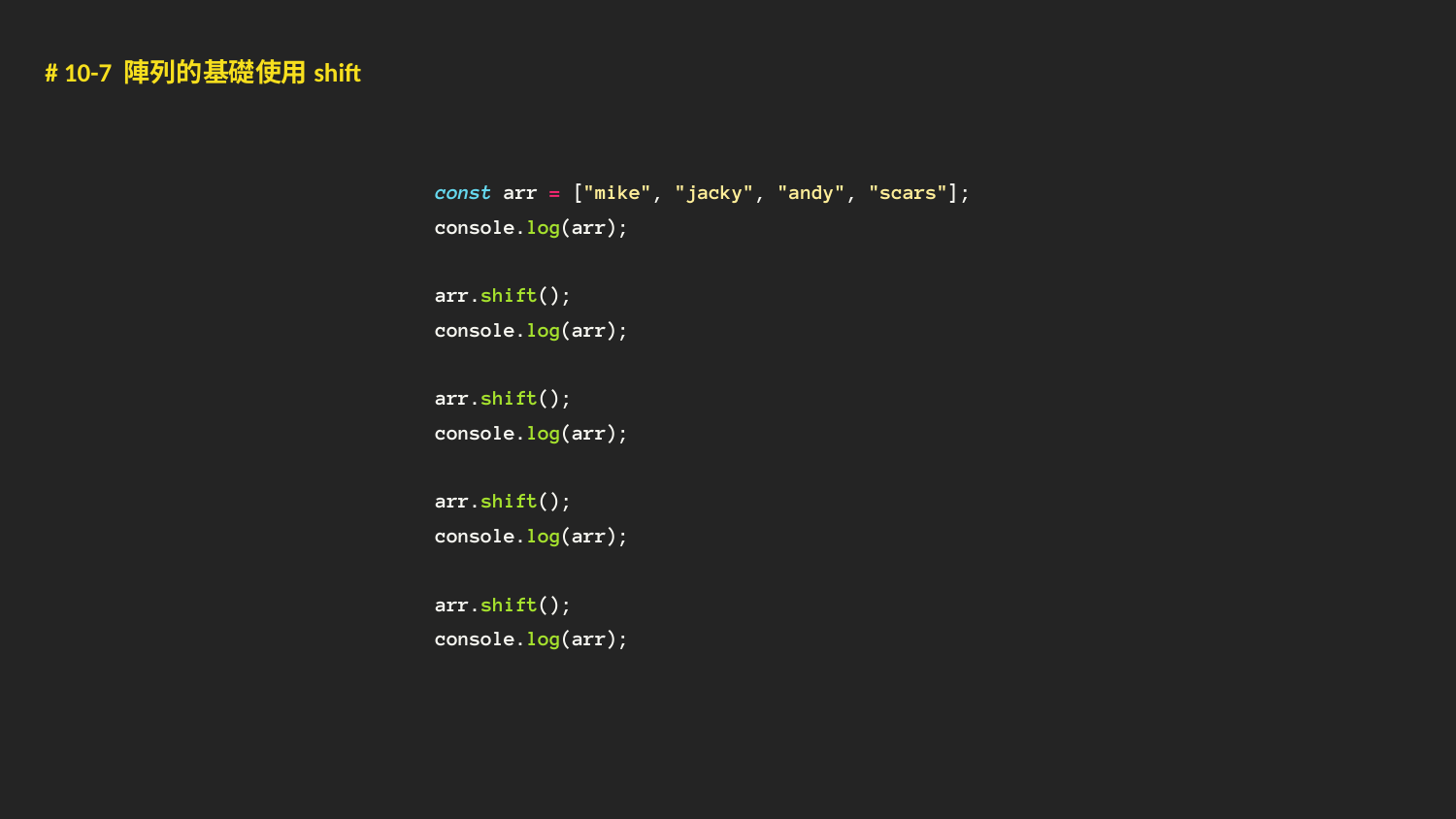

# 10-7 陣列的基礎使用shift
      const arr = ["mike", "jacky", "andy", "scars"];
      console.log(arr);

      arr.shift();
      console.log(arr);

      arr.shift();
      console.log(arr);

      arr.shift();
      console.log(arr);

      arr.shift();
      console.log(arr);